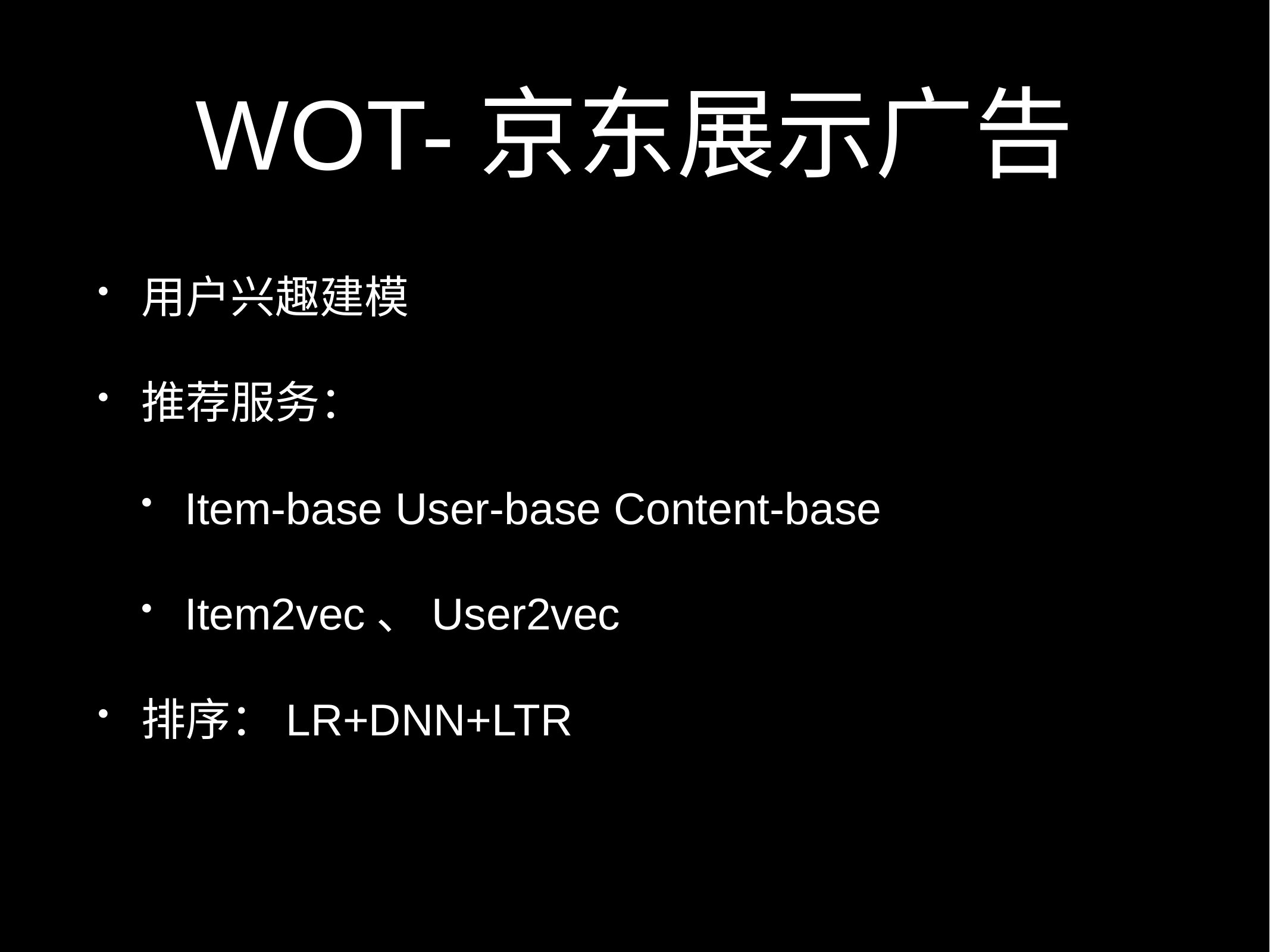

# WOT-京东展示广告
用户兴趣建模
推荐服务：
Item-base User-base Content-base
Item2vec、User2vec
排序：LR+DNN+LTR